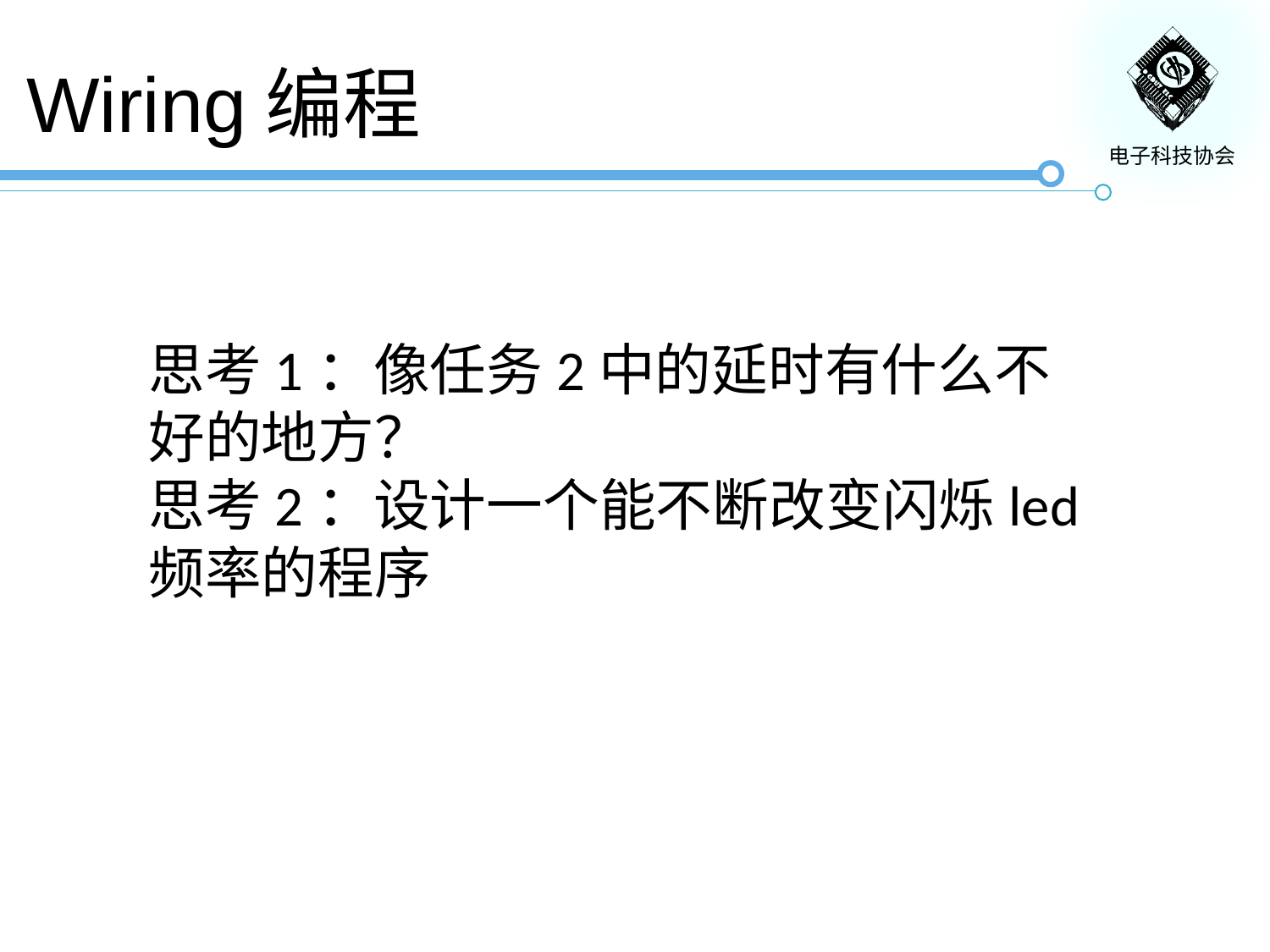

# Wiring编程

思考1：像任务2中的延时有什么不好的地方？
思考2：设计一个能不断改变闪烁led频率的程序